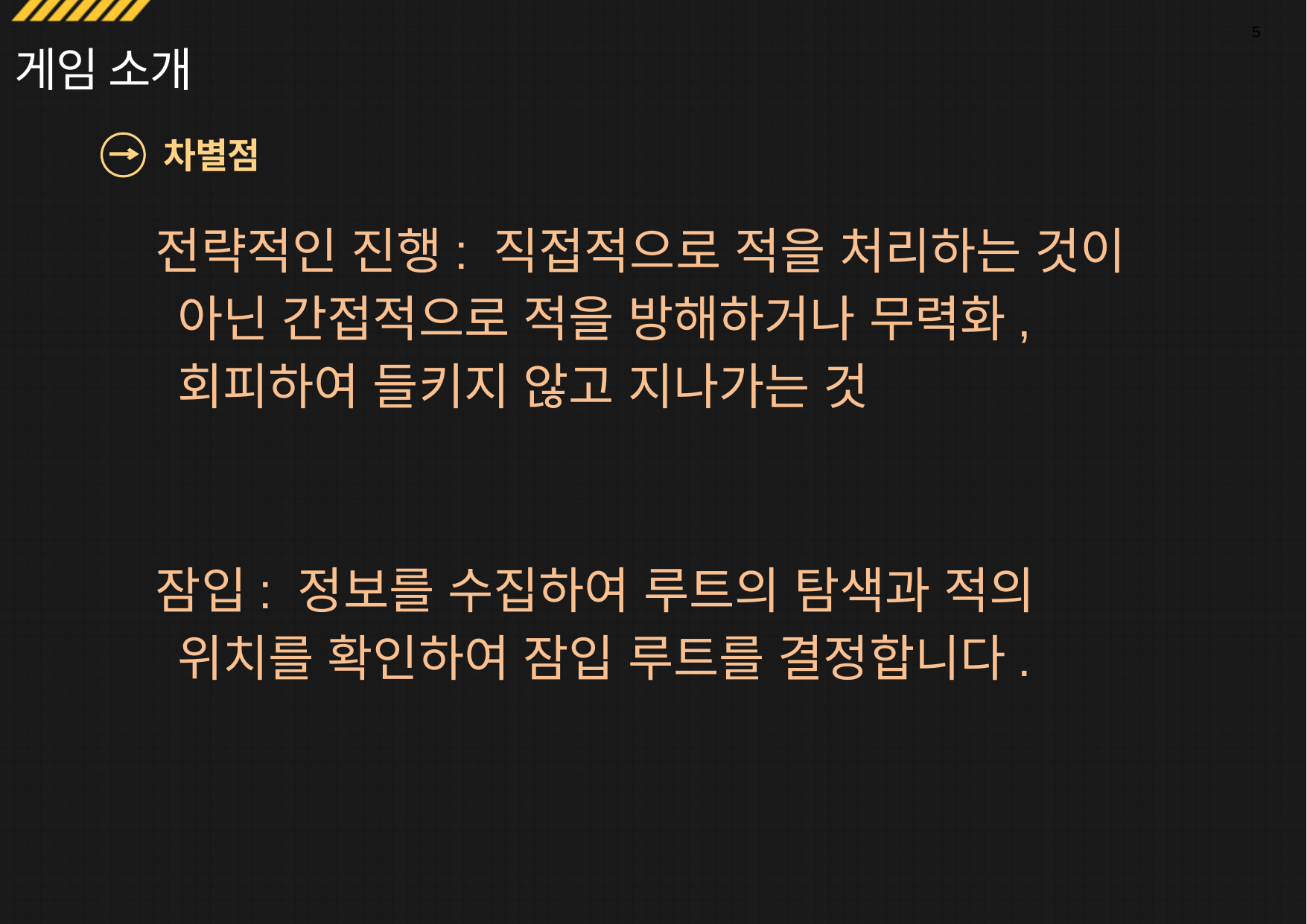

5
게임 소개
차별점

전략적인 진행: 직접적으로 적을 처리하는 것이 아닌 간접적으로 적을 방해하거나 무력화, 회피하여 들키지 않고 지나가는 것

잠입: 정보를 수집하여 루트의 탐색과 적의 위치를 확인하여 잠입 루트를 결정합니다.